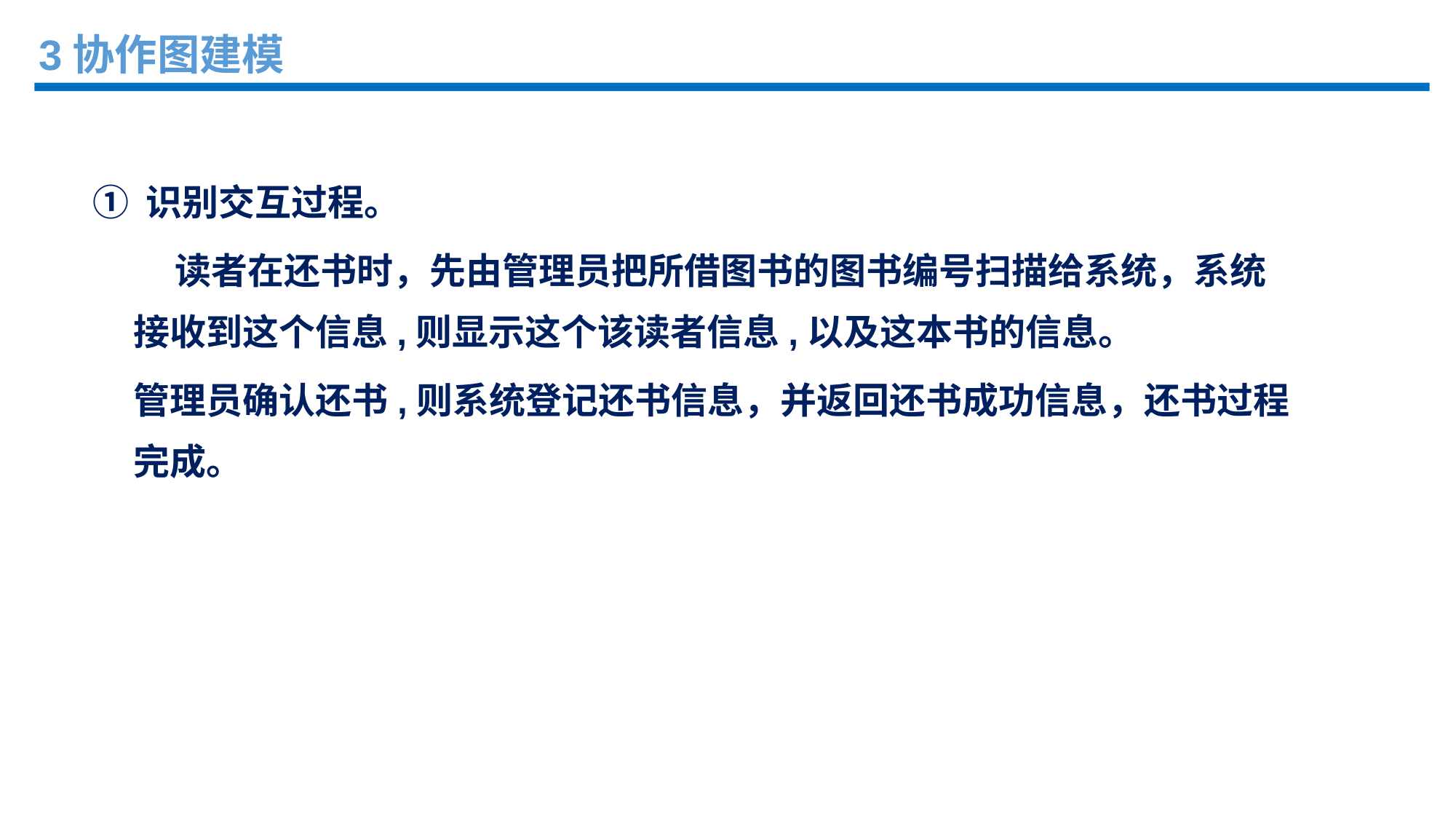

3协作图建模

① 识别交互过程。
         读者在还书时，先由管理员把所借图书的图书编号扫描给系统，系统接收到这个信息,则显示这个该读者信息,以及这本书的信息。
    管理员确认还书,则系统登记还书信息，并返回还书成功信息，还书过程完成。